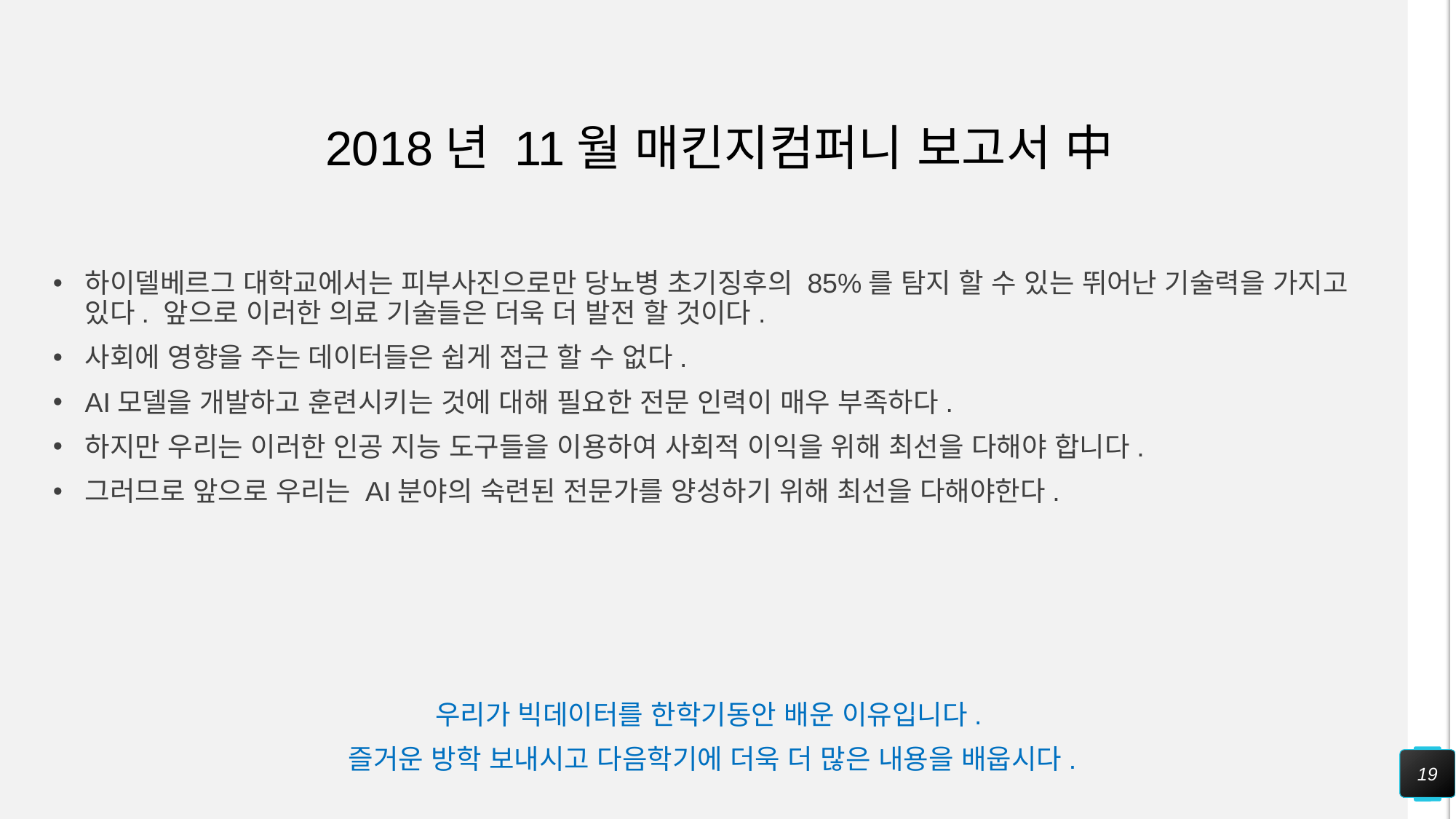

# 2018년 11월 매킨지컴퍼니 보고서 中

하이델베르그 대학교에서는 피부사진으로만 당뇨병 초기징후의 85%를 탐지 할 수 있는 뛰어난 기술력을 가지고 있다. 앞으로 이러한 의료 기술들은 더욱 더 발전 할 것이다.
사회에 영향을 주는 데이터들은 쉽게 접근 할 수 없다.
AI모델을 개발하고 훈련시키는 것에 대해 필요한 전문 인력이 매우 부족하다.
하지만 우리는 이러한 인공 지능 도구들을 이용하여 사회적 이익을 위해 최선을 다해야 합니다.
그러므로 앞으로 우리는 AI분야의 숙련된 전문가를 양성하기 위해 최선을 다해야한다.

우리가 빅데이터를 한학기동안 배운 이유입니다.
즐거운 방학 보내시고 다음학기에 더욱 더 많은 내용을 배웁시다.
19